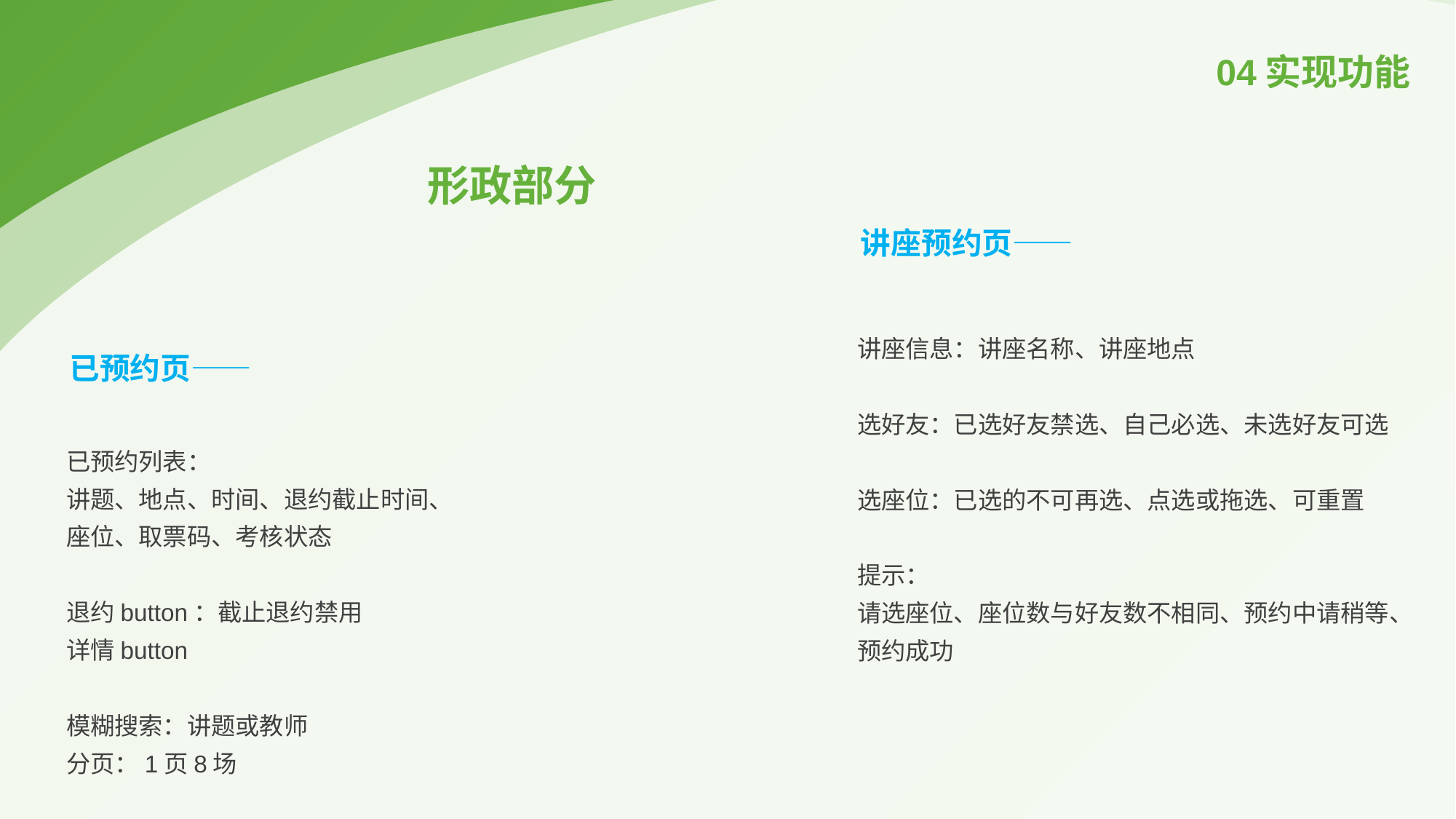

04实现功能
形政部分
讲座预约页——
讲座信息：讲座名称、讲座地点

选好友：已选好友禁选、自己必选、未选好友可选

选座位：已选的不可再选、点选或拖选、可重置

提示：
请选座位、座位数与好友数不相同、预约中请稍等、预约成功
已预约页——
已预约列表：
讲题、地点、时间、退约截止时间、
座位、取票码、考核状态

退约button：截止退约禁用
详情button

模糊搜索：讲题或教师
分页：1页8场